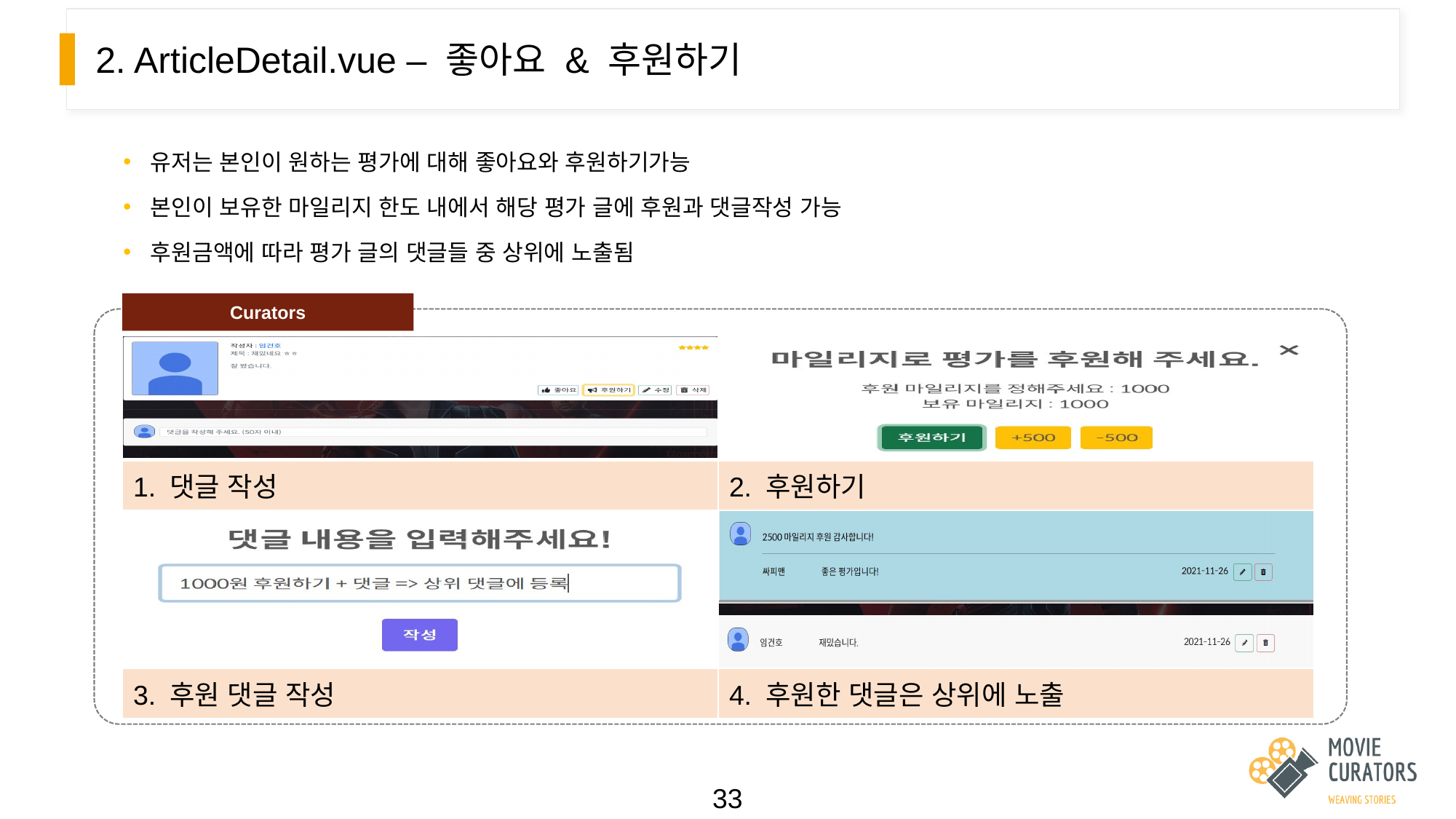

# 2. ArticleDetail.vue – 좋아요 & 후원하기

유저는 본인이 원하는 평가에 대해 좋아요와 후원하기가능
본인이 보유한 마일리지 한도 내에서 해당 평가 글에 후원과 댓글작성 가능
후원금액에 따라 평가 글의 댓글들 중 상위에 노출됨
Curators

|  |  |
| --- | --- |
| 1. 댓글 작성 | 2. 후원하기 |
|  |  |
| 3. 후원 댓글 작성 | 4. 후원한 댓글은 상위에 노출 |
33